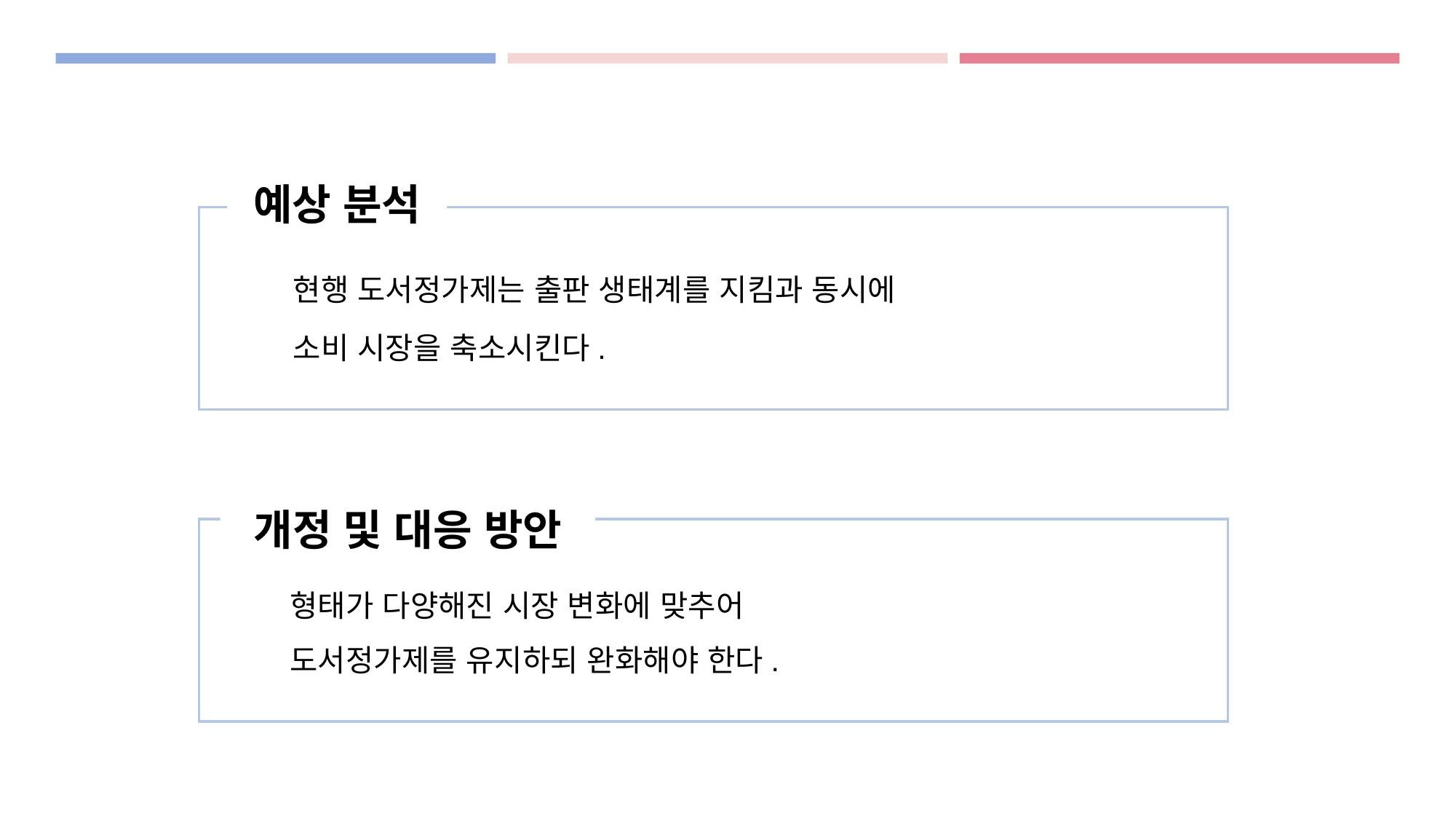

예상 분석

현행 도서정가제는 출판 생태계를 지킴과 동시에
소비 시장을 축소시킨다.
개정 및 대응 방안

형태가 다양해진 시장 변화에 맞추어
도서정가제를 유지하되 완화해야 한다.